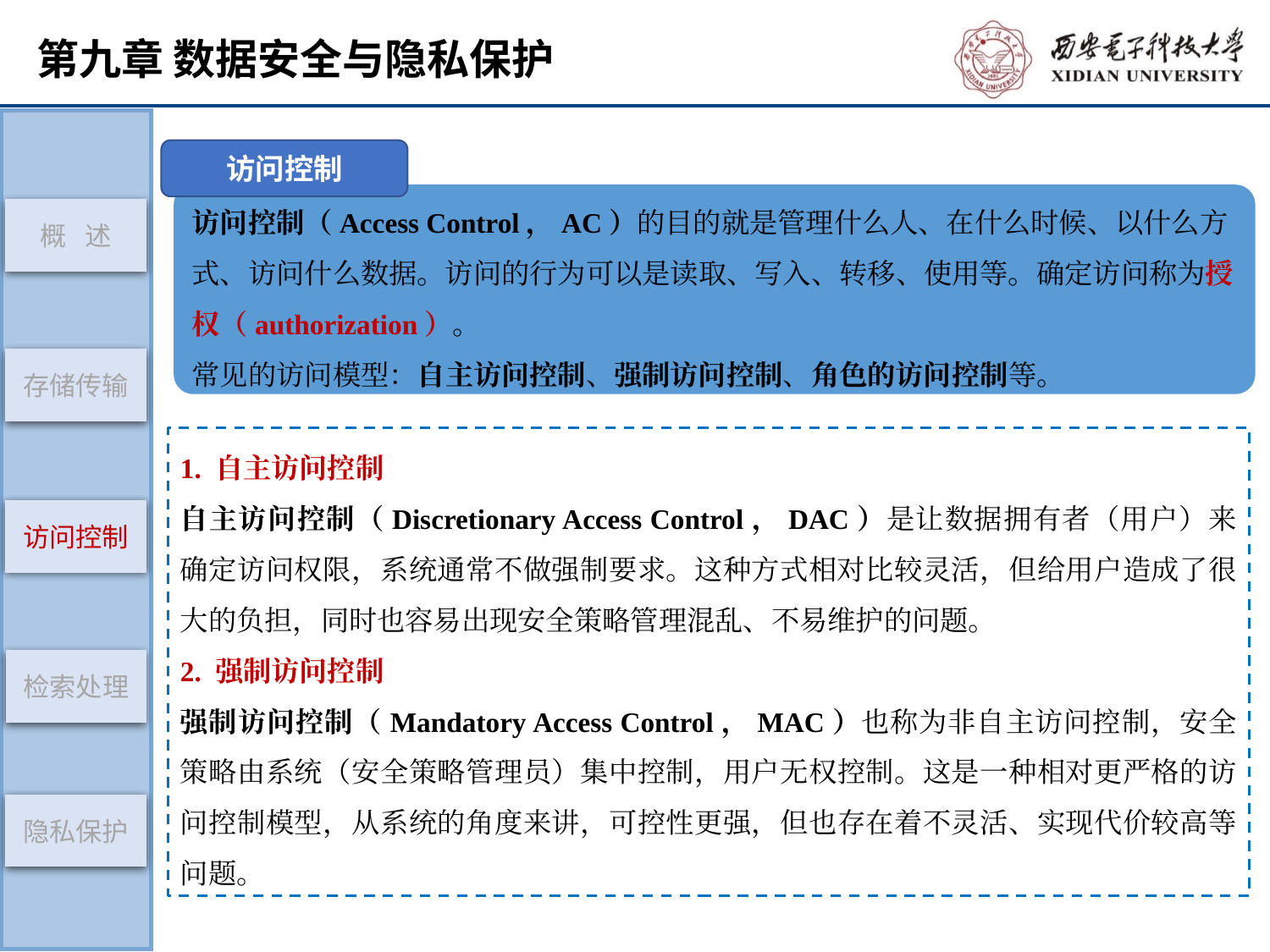

概   述
访问控制
检索处理
隐私保护
存储传输
访问控制
访问控制（Access Control，AC）的目的就是管理什么人、在什么时候、以什么方式、访问什么数据。访问的行为可以是读取、写入、转移、使用等。确定访问称为授权（authorization）。
常见的访问模型：自主访问控制、强制访问控制、角色的访问控制等。
1. 自主访问控制
自主访问控制（Discretionary Access Control，DAC）是让数据拥有者（用户）来确定访问权限，系统通常不做强制要求。这种方式相对比较灵活，但给用户造成了很大的负担，同时也容易出现安全策略管理混乱、不易维护的问题。
2. 强制访问控制
强制访问控制（Mandatory Access Control，MAC）也称为非自主访问控制，安全策略由系统（安全策略管理员）集中控制，用户无权控制。这是一种相对更严格的访问控制模型，从系统的角度来讲，可控性更强，但也存在着不灵活、实现代价较高等问题。